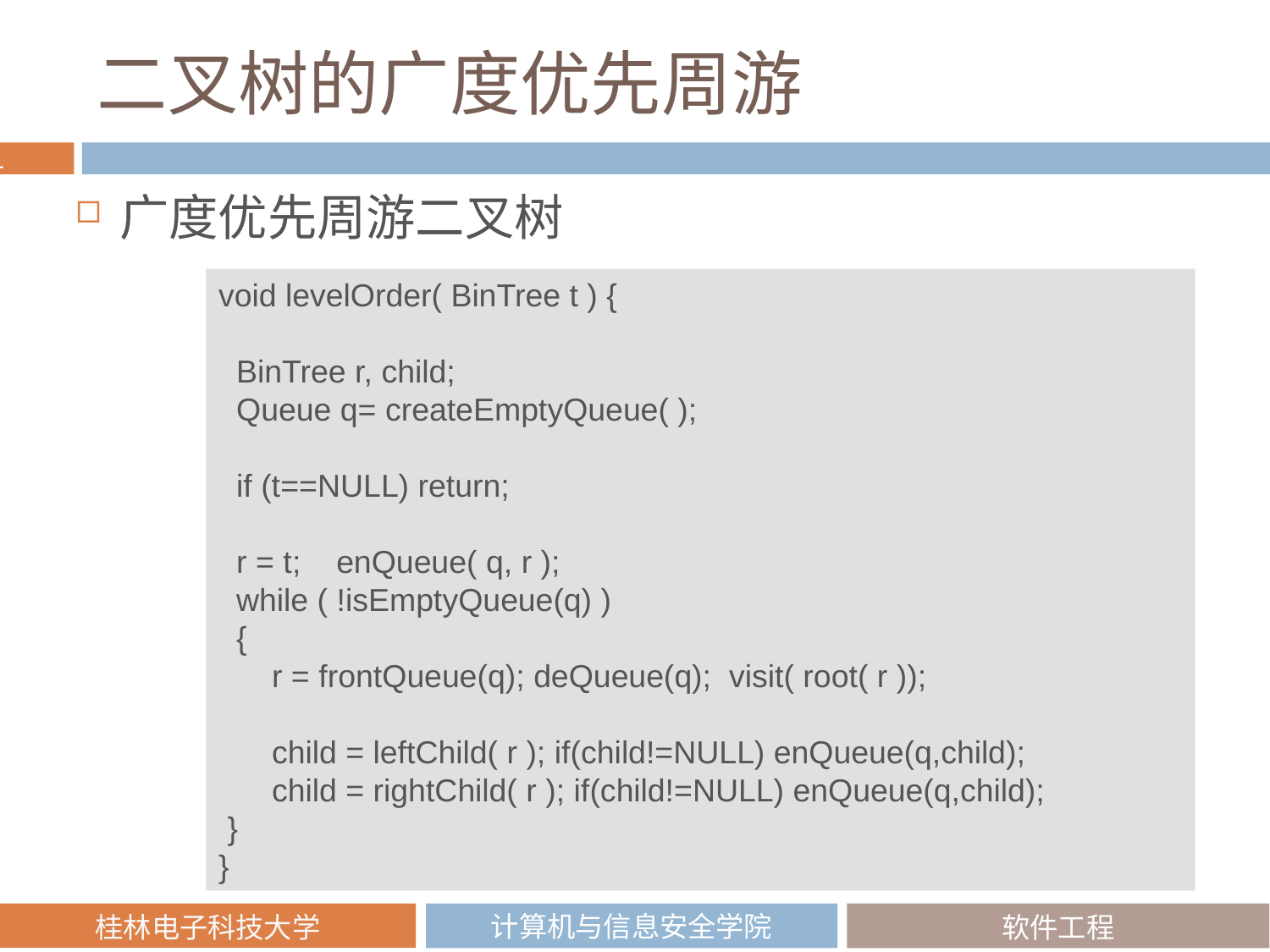

# 二叉树的广度优先周游
广度优先周游二叉树
void levelOrder( BinTree t ) {

  BinTree r, child;
  Queue q= createEmptyQueue( );

  if (t==NULL) return;

  r = t;    enQueue( q, r );
  while ( !isEmptyQueue(q) )
  {
      r = frontQueue(q); deQueue(q);  visit( root( r ));

      child = leftChild( r ); if(child!=NULL) enQueue(q,child);
      child = rightChild( r ); if(child!=NULL) enQueue(q,child);
 }
}